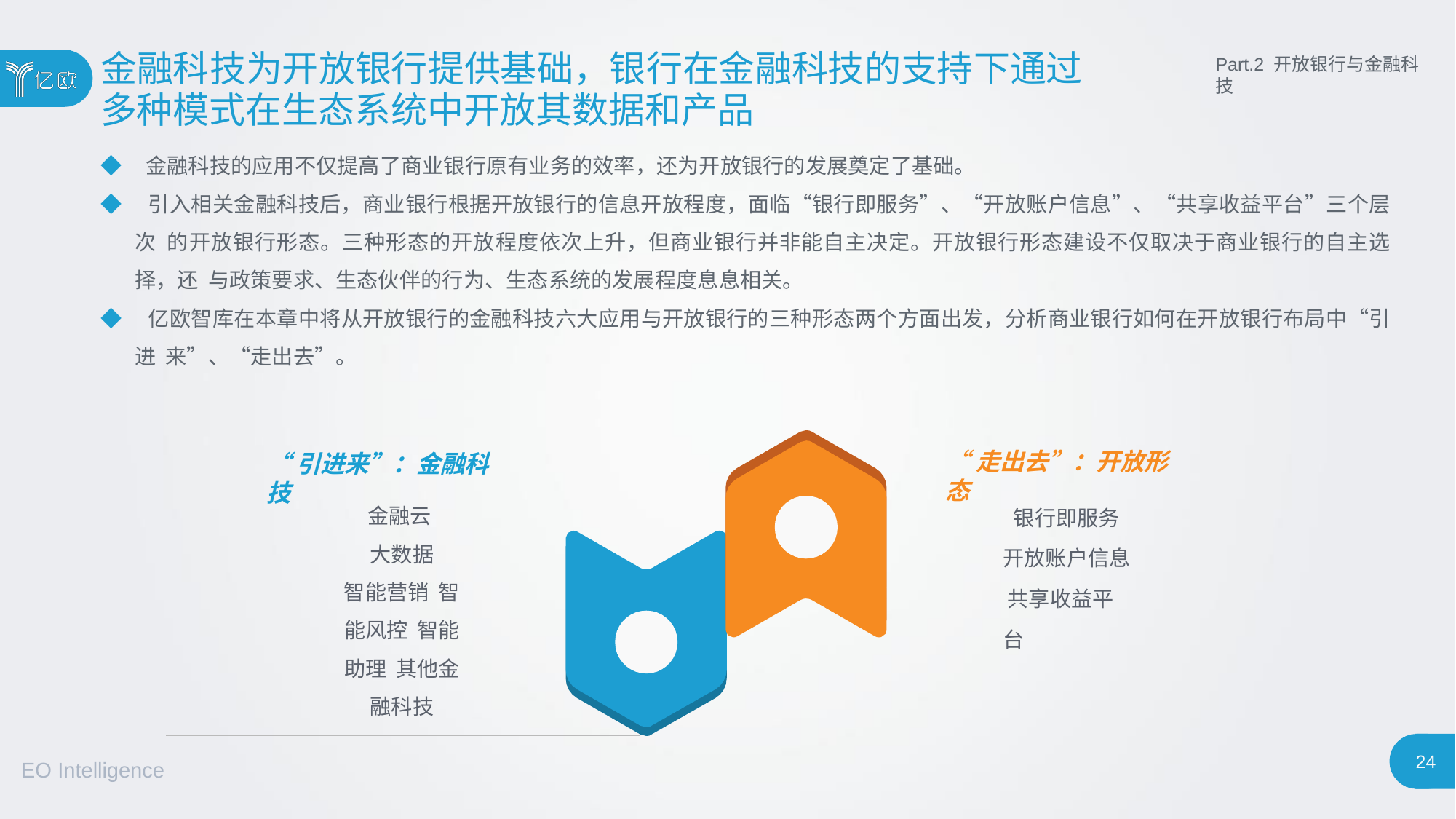

# 金融科技为开放银行提供基础，银行在金融科技的支持下通过
多种模式在生态系统中开放其数据和产品
Part.2 开放银行与金融科技

◆ 金融科技的应用不仅提高了商业银行原有业务的效率，还为开放银行的发展奠定了基础。
◆ 引入相关金融科技后，商业银行根据开放银行的信息开放程度，面临“银行即服务”、“开放账户信息”、“共享收益平台”三个层次  的开放银行形态。三种形态的开放程度依次上升，但商业银行并非能自主决定。开放银行形态建设不仅取决于商业银行的自主选择，还  与政策要求、生态伙伴的行为、生态系统的发展程度息息相关。
◆ 亿欧智库在本章中将从开放银行的金融科技六大应用与开放银行的三种形态两个方面出发，分析商业银行如何在开放银行布局中“引进  来”、“走出去”。

“走出去”：开放形态
“引进来”：金融科技
银行即服务  开放账户信息  共享收益平台
金融云  大数据
智能营销  智能风控  智能助理  其他金融科技

24
EO Intelligence